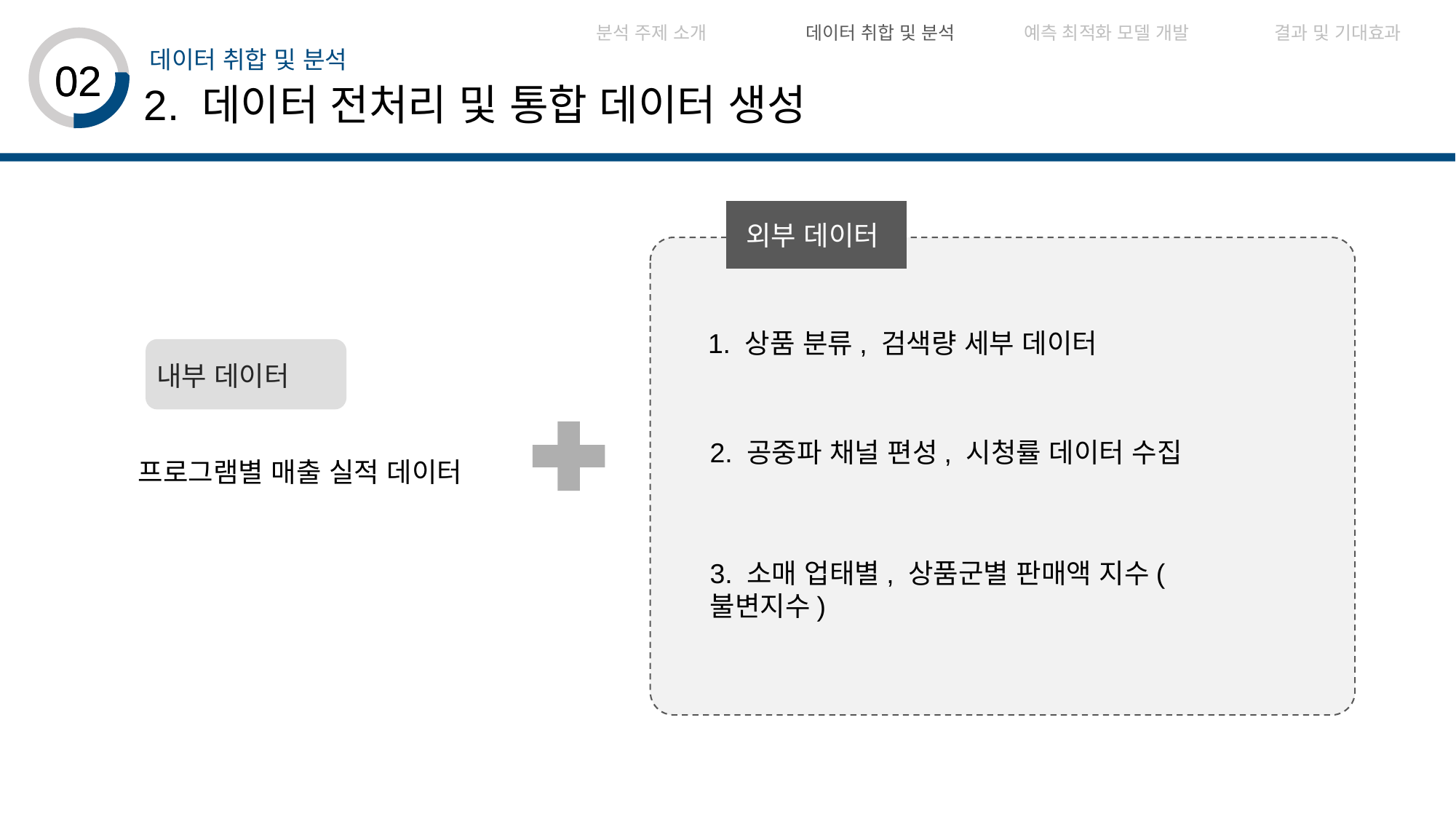

| 분석 주제 소개 | 데이터 취합 및 분석 | 예측 최적화 모델 개발 | 결과 및 기대효과 |  |
| --- | --- | --- | --- | --- |

데이터 취합 및 분석
02
02
2. 데이터 전처리 및 통합 데이터 생성

외부 데이터

1. 상품 분류, 검색량 세부 데이터
2. 공중파 채널 편성, 시청률 데이터 수집
3. 소매 업태별, 상품군별 판매액 지수(불변지수)

내부 데이터

프로그램별 매출 실적 데이터